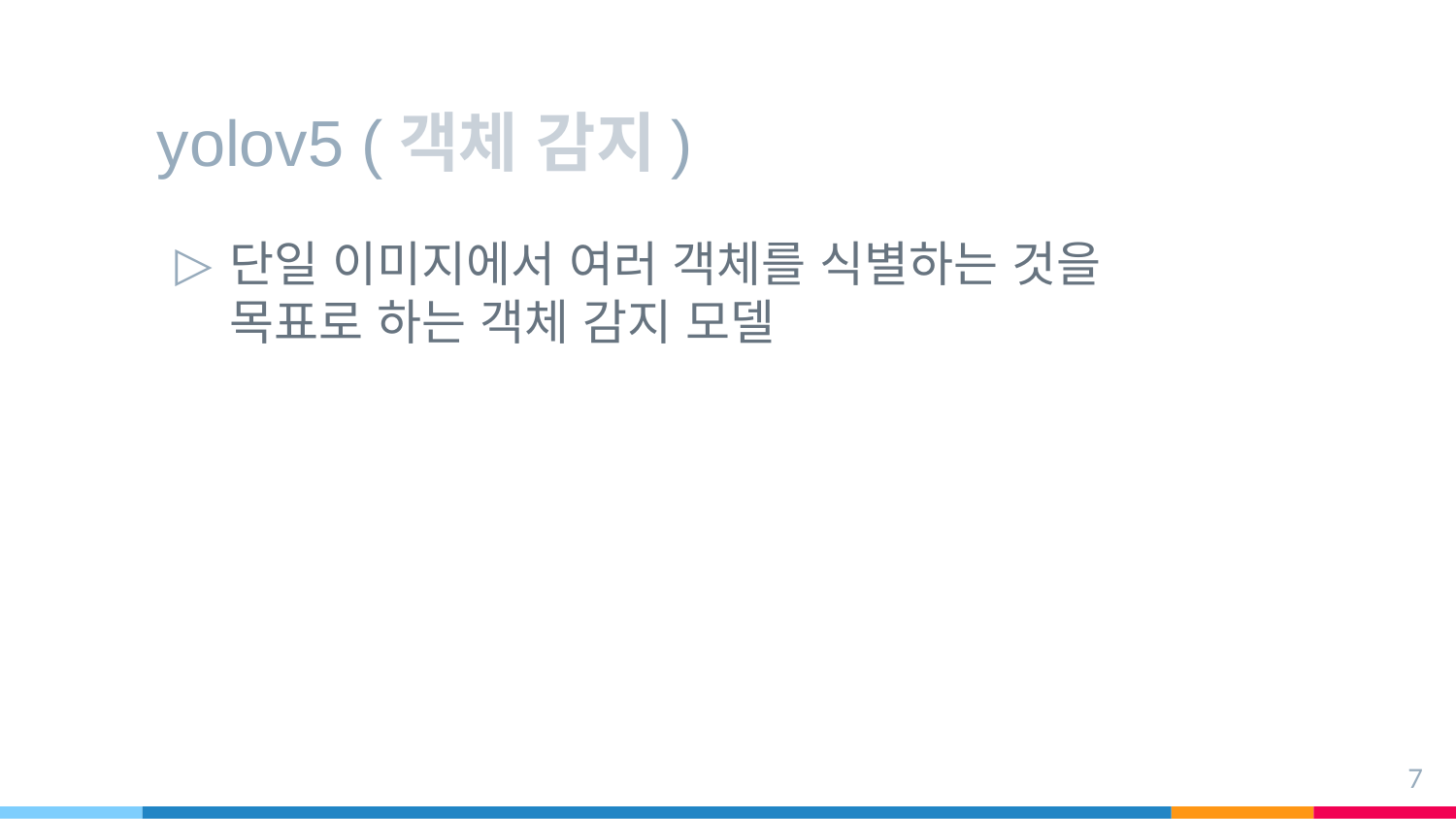

# yolov5 (객체 감지)
단일 이미지에서 여러 객체를 식별하는 것을 목표로 하는 객체 감지 모델
7